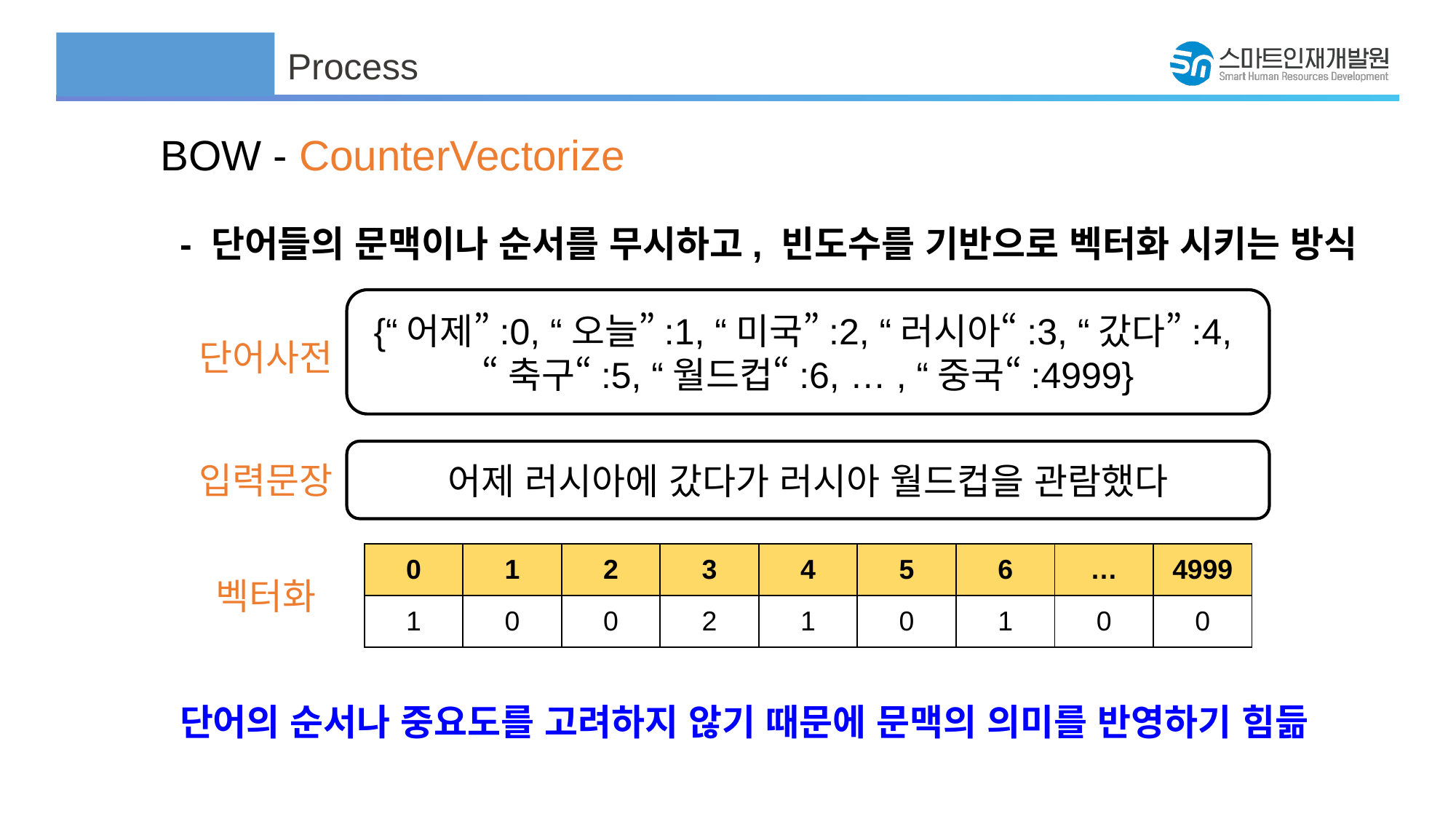

Process
BOW - CounterVectorize
- 단어들의 문맥이나 순서를 무시하고, 빈도수를 기반으로 벡터화 시키는 방식
{“어제”:0, “오늘”:1, “미국”:2, “러시아“:3, “갔다”:4,
“축구“:5, “월드컵“:6, … , “중국“:4999}
단어사전
어제 러시아에 갔다가 러시아 월드컵을 관람했다
입력문장
| 0 | 1 | 2 | 3 | 4 | 5 | 6 | … | 4999 |
| --- | --- | --- | --- | --- | --- | --- | --- | --- |
| 1 | 0 | 0 | 2 | 1 | 0 | 1 | 0 | 0 |
벡터화
단어의 순서나 중요도를 고려하지 않기 때문에 문맥의 의미를 반영하기 힘듦